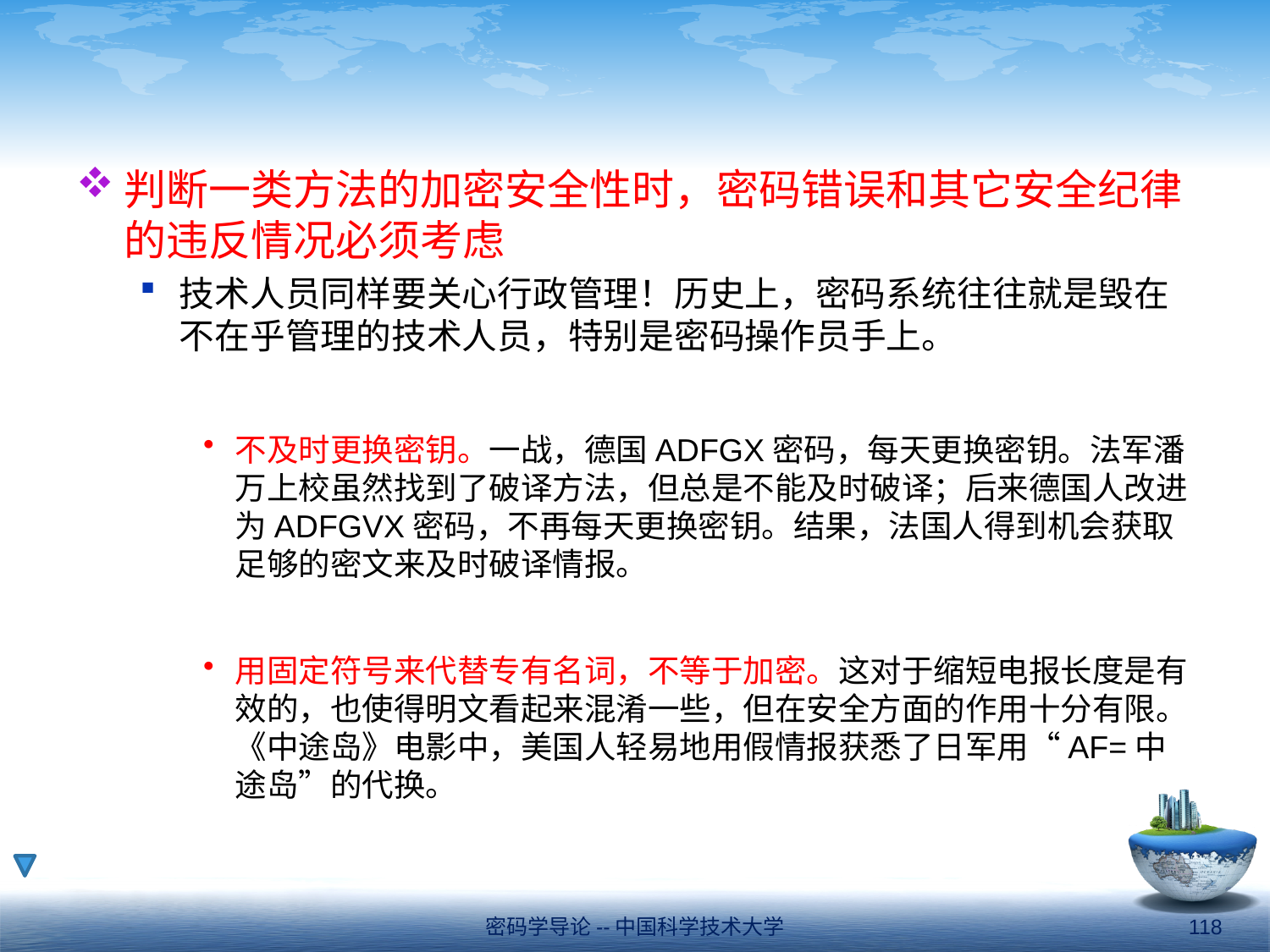

#
判断一类方法的加密安全性时，密码错误和其它安全纪律的违反情况必须考虑
技术人员同样要关心行政管理！历史上，密码系统往往就是毁在不在乎管理的技术人员，特别是密码操作员手上。

不及时更换密钥。一战，德国ADFGX密码，每天更换密钥。法军潘万上校虽然找到了破译方法，但总是不能及时破译；后来德国人改进为ADFGVX密码，不再每天更换密钥。结果，法国人得到机会获取足够的密文来及时破译情报。

用固定符号来代替专有名词，不等于加密。这对于缩短电报长度是有效的，也使得明文看起来混淆一些，但在安全方面的作用十分有限。《中途岛》电影中，美国人轻易地用假情报获悉了日军用“AF=中途岛”的代换。

密码学导论--中国科学技术大学
118